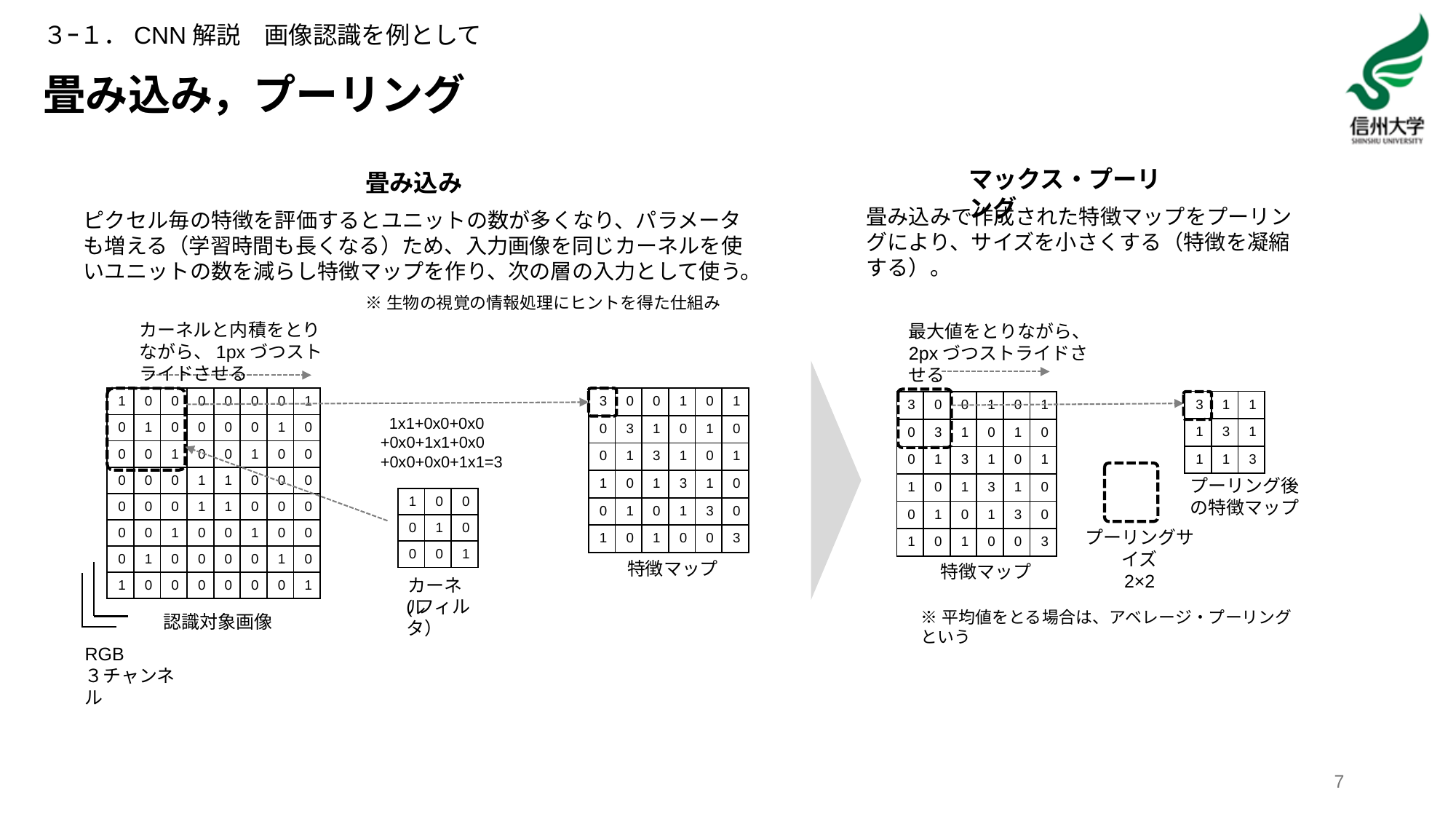

３ｰ１．CNN解説　画像認識を例として
# 畳み込み，プーリング
マックス・プーリング
畳み込み
畳み込みで作成された特徴マップをプーリングにより、サイズを小さくする（特徴を凝縮する）。
ピクセル毎の特徴を評価するとユニットの数が多くなり、パラメータも増える（学習時間も長くなる）ため、入力画像を同じカーネルを使いユニットの数を減らし特徴マップを作り、次の層の入力として使う。
※生物の視覚の情報処理にヒントを得た仕組み
カーネルと内積をとりながら、1pxづつストライドさせる
最大値をとりながら、
2pxづつストライドさせる
| 1 | 0 | 0 | 0 | 0 | 0 | 0 | 1 |
| --- | --- | --- | --- | --- | --- | --- | --- |
| 0 | 1 | 0 | 0 | 0 | 0 | 1 | 0 |
| 0 | 0 | 1 | 0 | 0 | 1 | 0 | 0 |
| 0 | 0 | 0 | 1 | 1 | 0 | 0 | 0 |
| 0 | 0 | 0 | 1 | 1 | 0 | 0 | 0 |
| 0 | 0 | 1 | 0 | 0 | 1 | 0 | 0 |
| 0 | 1 | 0 | 0 | 0 | 0 | 1 | 0 |
| 1 | 0 | 0 | 0 | 0 | 0 | 0 | 1 |

| 3 | 0 | 0 | 1 | 0 | 1 |
| --- | --- | --- | --- | --- | --- |
| 0 | 3 | 1 | 0 | 1 | 0 |
| 0 | 1 | 3 | 1 | 0 | 1 |
| 1 | 0 | 1 | 3 | 1 | 0 |
| 0 | 1 | 0 | 1 | 3 | 0 |
| 1 | 0 | 1 | 0 | 0 | 3 |

| 3 | 1 | 1 |
| --- | --- | --- |
| 1 | 3 | 1 |
| 1 | 1 | 3 |

| 3 | 0 | 0 | 1 | 0 | 1 |
| --- | --- | --- | --- | --- | --- |
| 0 | 3 | 1 | 0 | 1 | 0 |
| 0 | 1 | 3 | 1 | 0 | 1 |
| 1 | 0 | 1 | 3 | 1 | 0 |
| 0 | 1 | 0 | 1 | 3 | 0 |
| 1 | 0 | 1 | 0 | 0 | 3 |
  1x1+0x0+0x0
+0x0+1x1+0x0
+0x0+0x0+1x1=3

プーリング後の特徴マップ
| 1 | 0 | 0 |
| --- | --- | --- |
| 0 | 1 | 0 |
| 0 | 0 | 1 |
プーリングサイズ
2×2
特徴マップ
特徴マップ
カーネル
(フィルタ）
※平均値をとる場合は、アベレージ・プーリングという
認識対象画像
RGB
３チャンネル
7